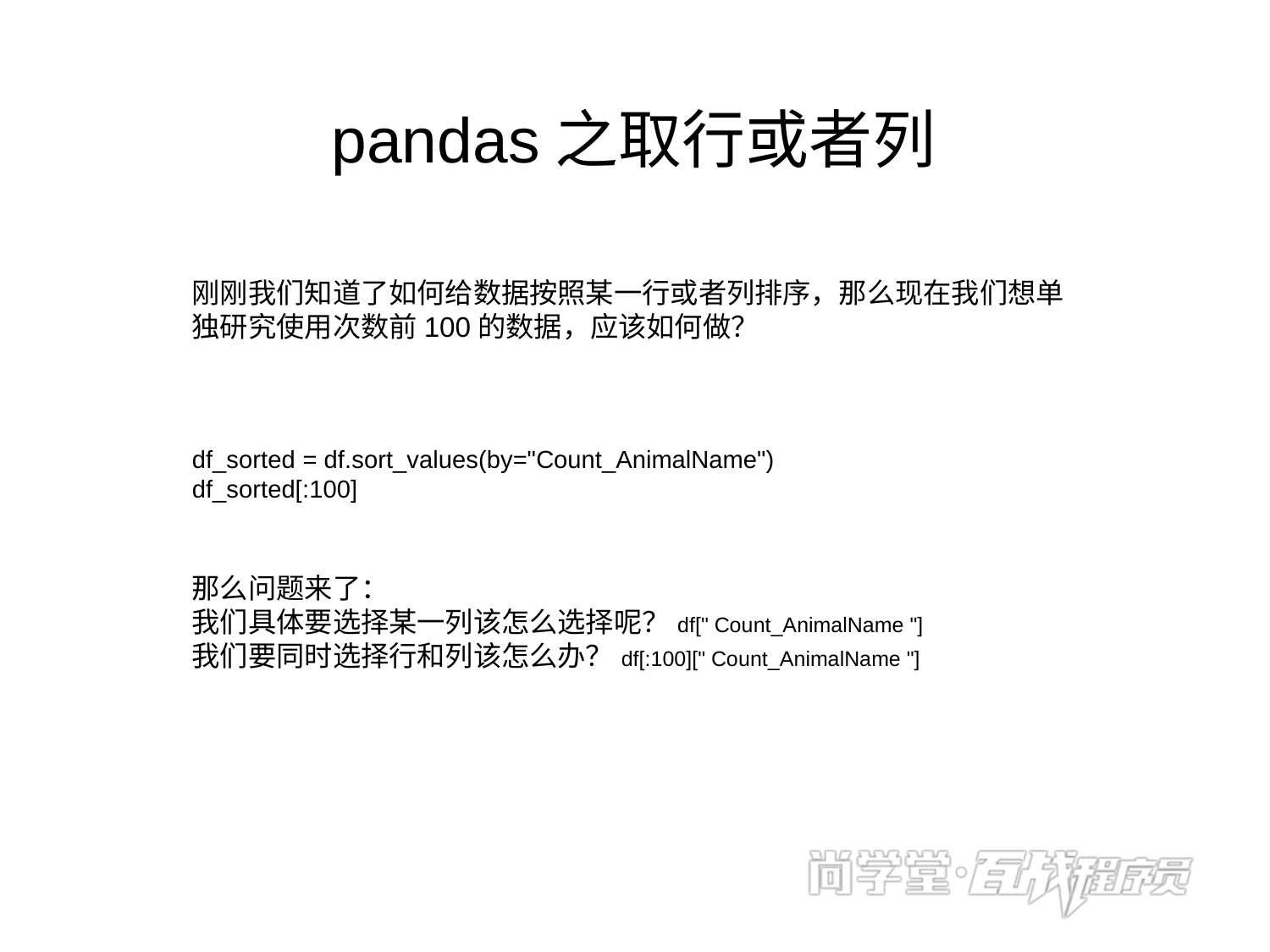

# pandas之取行或者列
刚刚我们知道了如何给数据按照某一行或者列排序，那么现在我们想单独研究使用次数前100的数据，应该如何做？
df_sorted = df.sort_values(by="Count_AnimalName")
df_sorted[:100]

那么问题来了：
我们具体要选择某一列该怎么选择呢？df[" Count_AnimalName "]
我们要同时选择行和列该怎么办？df[:100][" Count_AnimalName "]